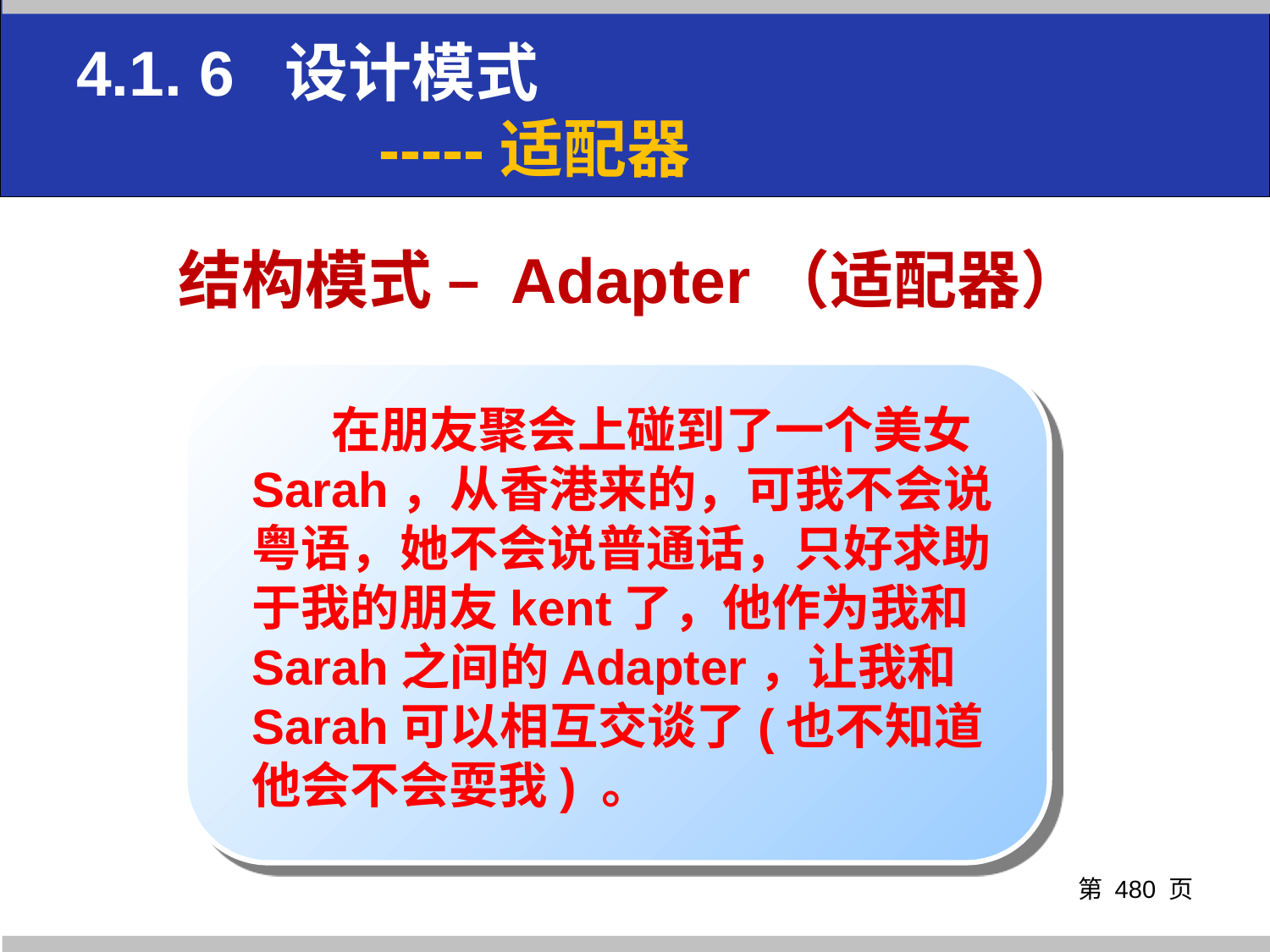

4.1. 6  设计模式
                    -----适配器
# 结构模式 – Adapter（适配器）

      在朋友聚会上碰到了一个美女Sarah，从香港来的，可我不会说粤语，她不会说普通话，只好求助于我的朋友kent了，他作为我和Sarah之间的Adapter，让我和Sarah可以相互交谈了(也不知道他会不会耍我) 。

第 480 页